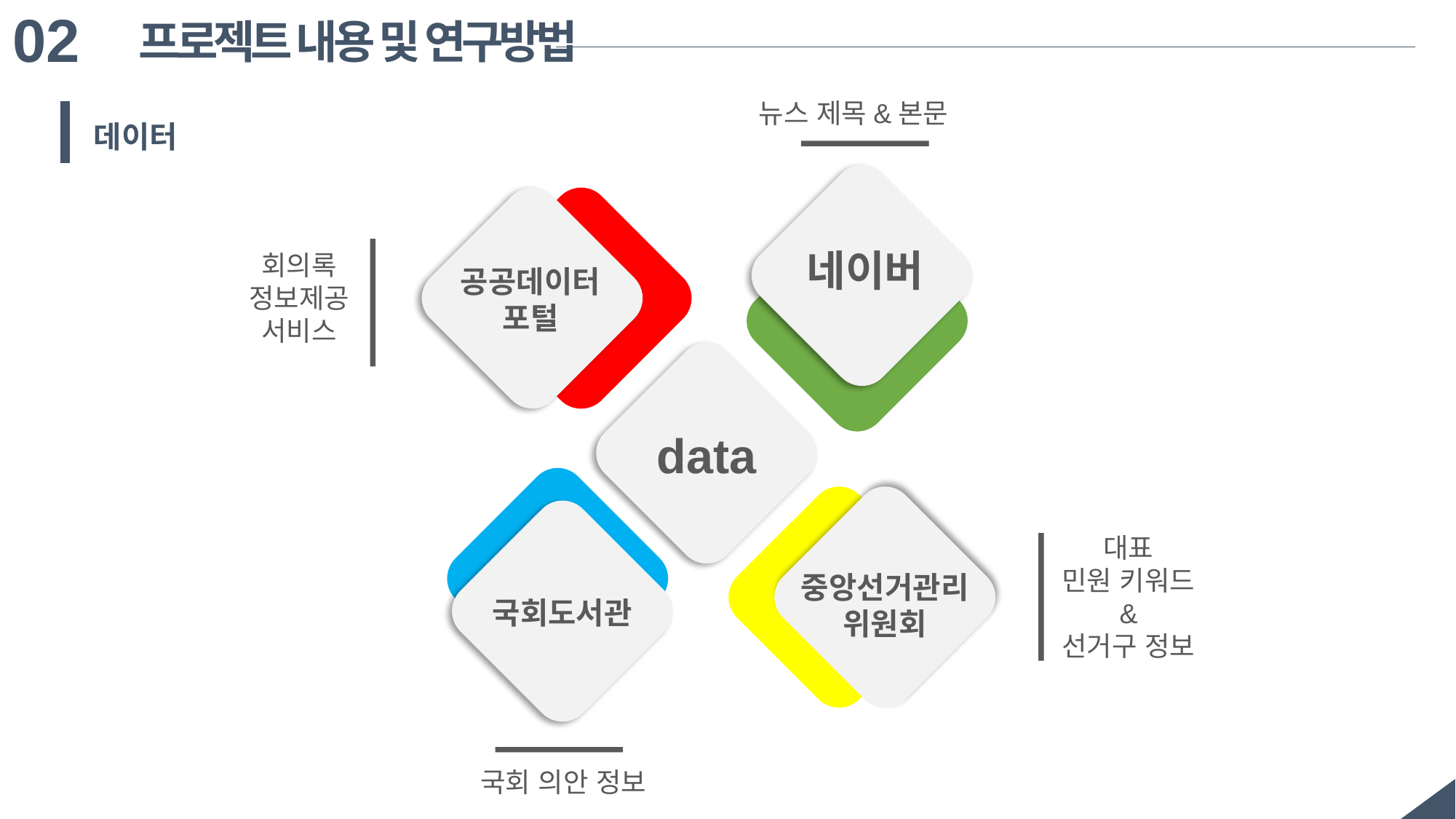

02
프로젝트 내용 및 연구방법

뉴스 제목&본문

데이터

네이버
공공데이터
포털

data

중앙선거관리
위원회
국회도서관

회의록
정보제공
서비스
대표
민원 키워드
&
선거구 정보

국회 의안 정보